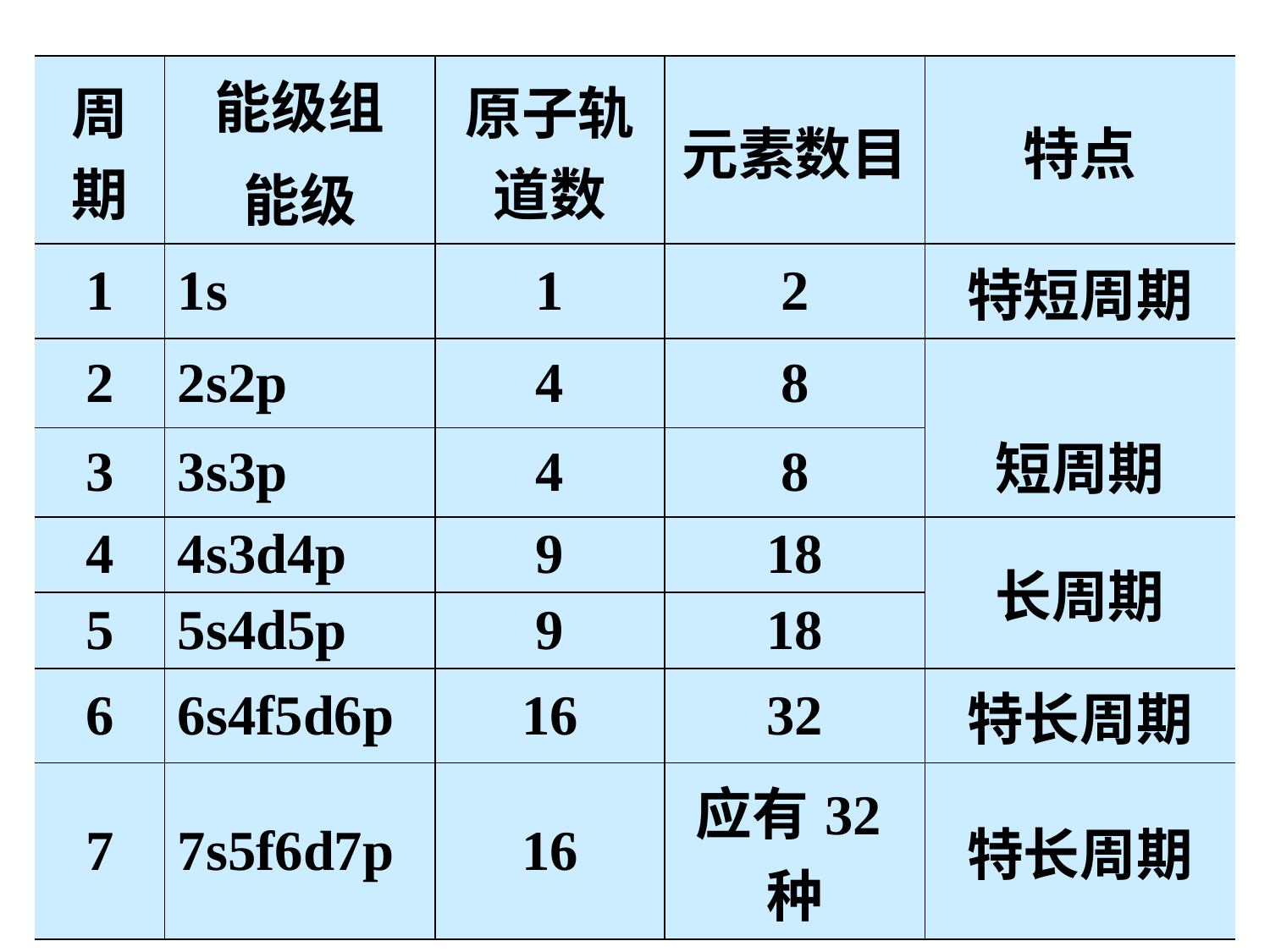

| 周期 | 能级组 能级 | 原子轨道数 | 元素数目 | 特点 |
| --- | --- | --- | --- | --- |
| 1 | 1s | 1 | 2 | 特短周期 |
| 2 | 2s2p | 4 | 8 | 短周期 |
| 3 | 3s3p | 4 | 8 |  |
| 4 | 4s3d4p | 9 | 18 | 长周期 |
| 5 | 5s4d5p | 9 | 18 |  |
| 6 | 6s4f5d6p | 16 | 32 | 特长周期 |
| 7 | 7s5f6d7p | 16 | 应有32种 | 特长周期 |